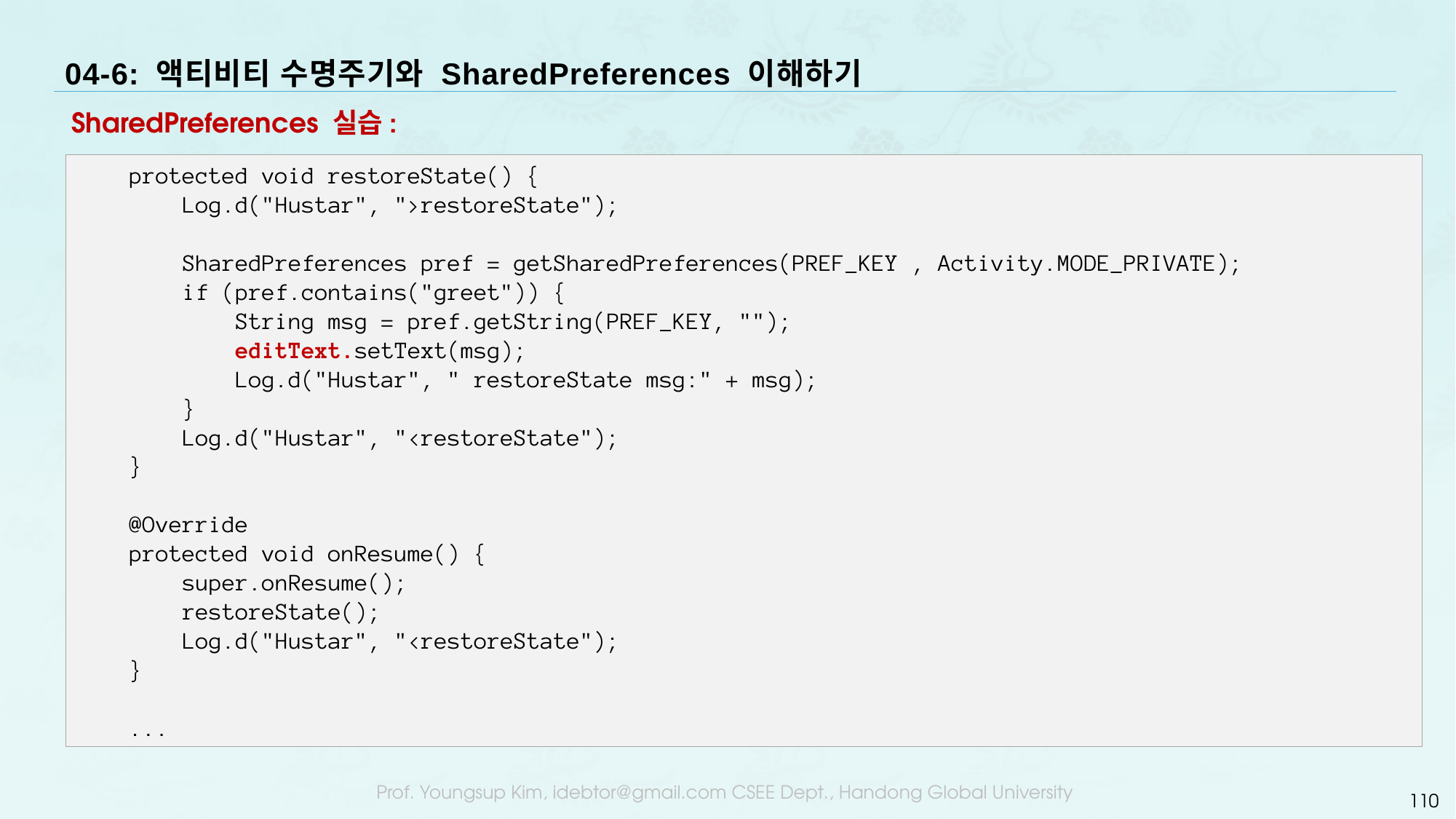

# 04-6: 액티비티 수명주기와 SharedPreferences 이해하기
SharedPreferences 실습:

    protected void restoreState() {
        Log.d("Hustar", ">restoreState");

        SharedPreferences pref = getSharedPreferences(PREF_KEY , Activity.MODE_PRIVATE);
        if (pref.contains("greet")) {
            String msg = pref.getString(PREF_KEY, "");
            editText.setText(msg);
            Log.d("Hustar", " restoreState msg:" + msg);
        }
        Log.d("Hustar", "<restoreState");
    }

    @Override
    protected void onResume() {
        super.onResume();
        restoreState();
        Log.d("Hustar", "<restoreState");
    }

    ...
110